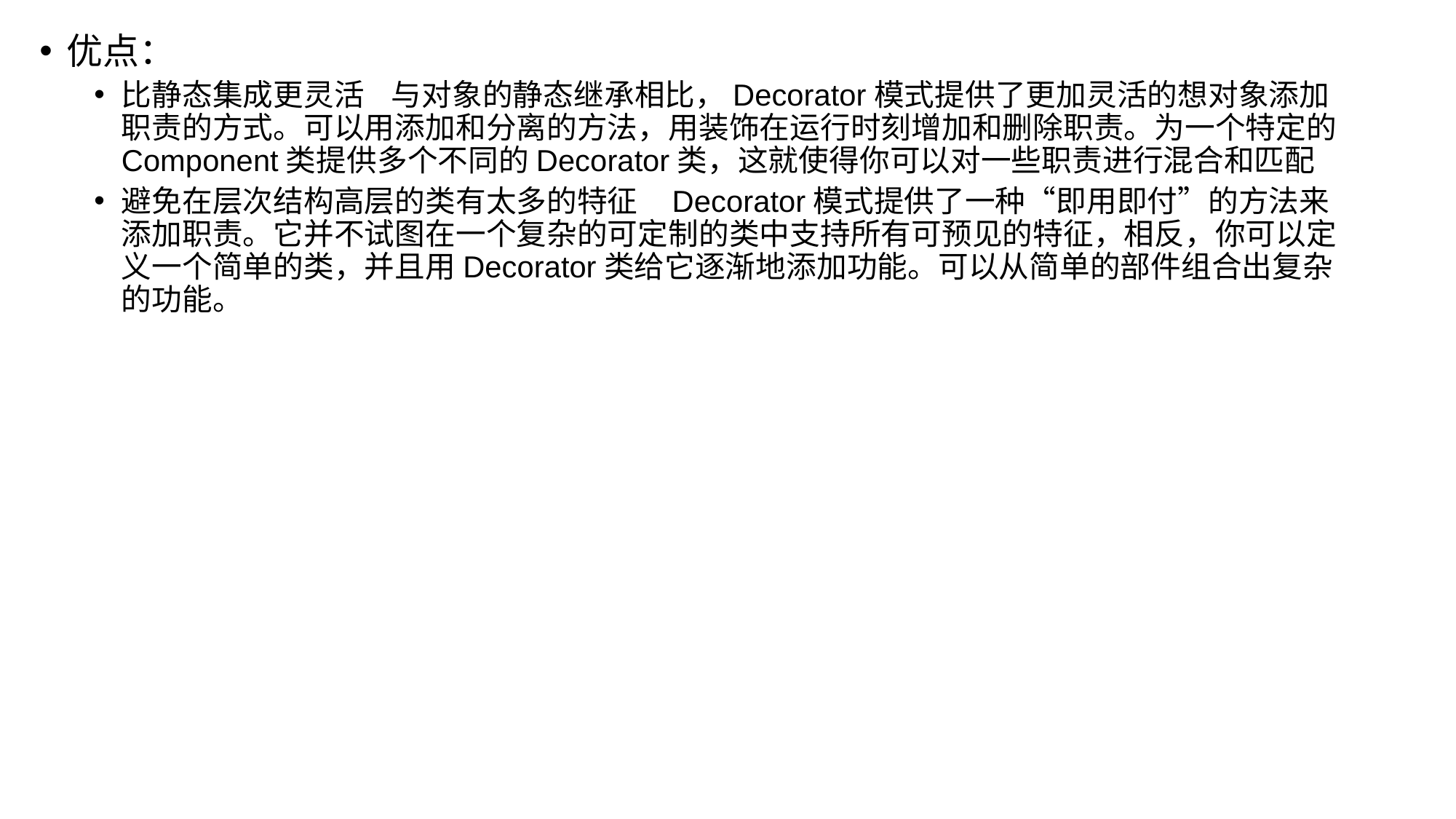

优点：
比静态集成更灵活    与对象的静态继承相比，Decorator模式提供了更加灵活的想对象添加职责的方式。可以用添加和分离的方法，用装饰在运行时刻增加和删除职责。为一个特定的Component类提供多个不同的Decorator类，这就使得你可以对一些职责进行混合和匹配
避免在层次结构高层的类有太多的特征    Decorator模式提供了一种“即用即付”的方法来添加职责。它并不试图在一个复杂的可定制的类中支持所有可预见的特征，相反，你可以定义一个简单的类，并且用Decorator类给它逐渐地添加功能。可以从简单的部件组合出复杂的功能。